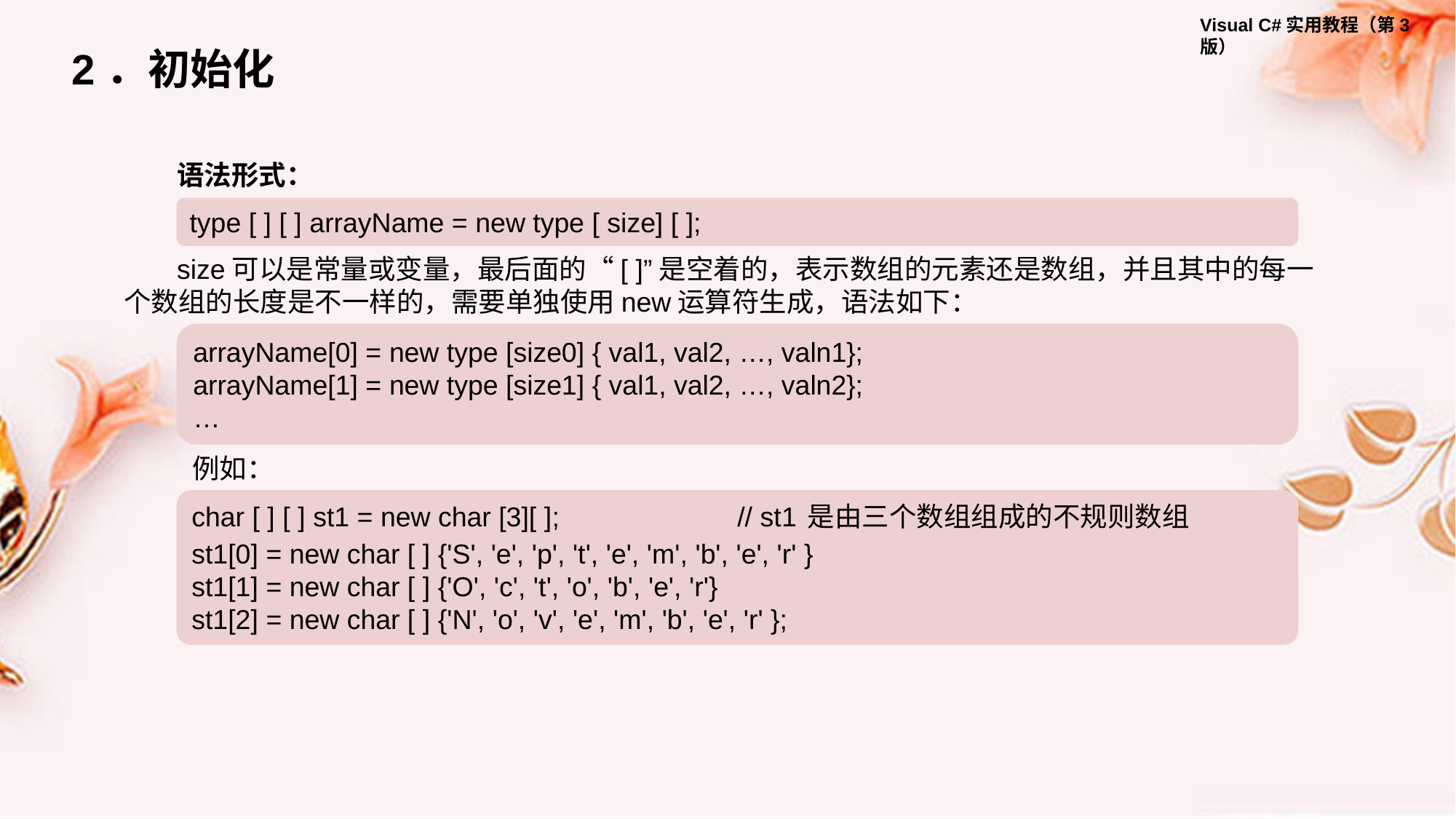

2．初始化
语法形式：
type [ ] [ ] arrayName = new type [ size] [ ];
size可以是常量或变量，最后面的“[ ]”是空着的，表示数组的元素还是数组，并且其中的每一个数组的长度是不一样的，需要单独使用new运算符生成，语法如下：
arrayName[0] = new type [size0] { val1, val2, …, valn1};
arrayName[1] = new type [size1] { val1, val2, …, valn2};
…
例如：
char [ ] [ ] st1 = new char [3][ ];   		// st1 是由三个数组组成的不规则数组
st1[0] = new char [ ] {'S', 'e', 'p', 't', 'e', 'm', 'b', 'e', 'r' }
st1[1] = new char [ ] {'O', 'c', 't', 'o', 'b', 'e', 'r'}
st1[2] = new char [ ] {'N', 'o', 'v', 'e', 'm', 'b', 'e', 'r' };